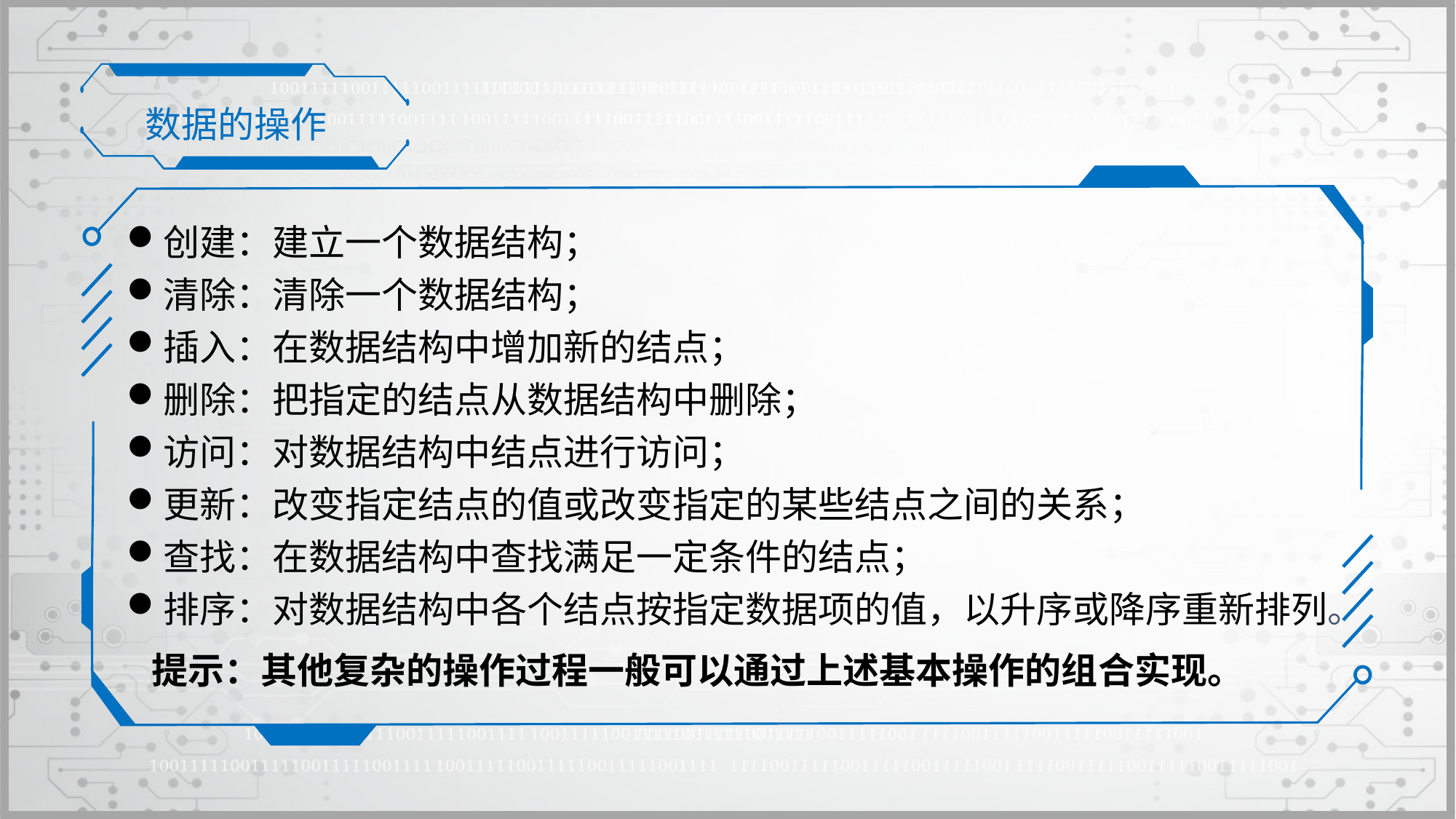

数据的操作

创建：建立一个数据结构；
清除：清除一个数据结构；
插入：在数据结构中增加新的结点；
删除：把指定的结点从数据结构中删除；
访问：对数据结构中结点进行访问；
更新：改变指定结点的值或改变指定的某些结点之间的关系；
查找：在数据结构中查找满足一定条件的结点；
排序：对数据结构中各个结点按指定数据项的值，以升序或降序重新排列。
  提示：其他复杂的操作过程一般可以通过上述基本操作的组合实现。